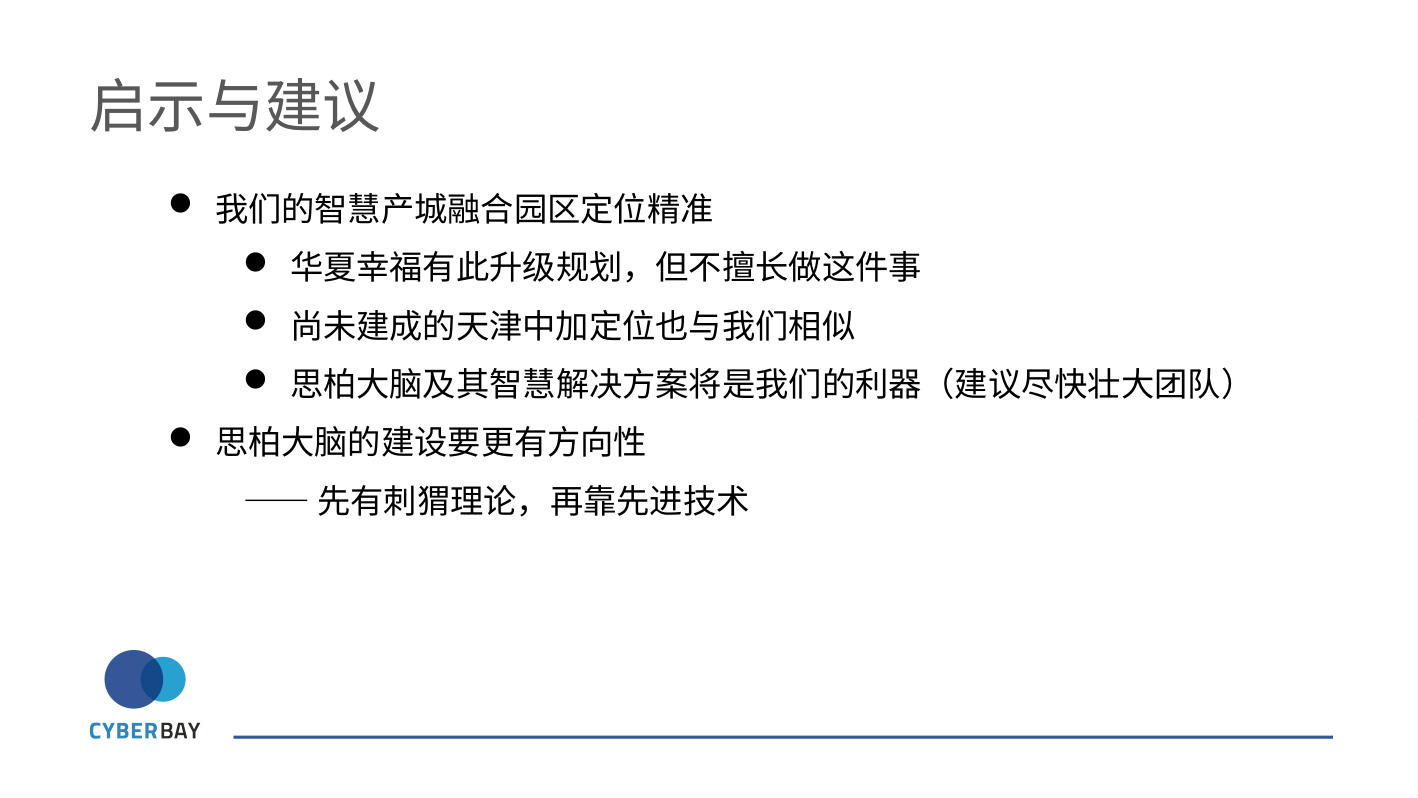

启示与建议
我们的智慧产城融合园区定位精准
华夏幸福有此升级规划，但不擅长做这件事
尚未建成的天津中加定位也与我们相似
思柏大脑及其智慧解决方案将是我们的利器（建议尽快壮大团队）
思柏大脑的建设要更有方向性
——先有刺猬理论，再靠先进技术